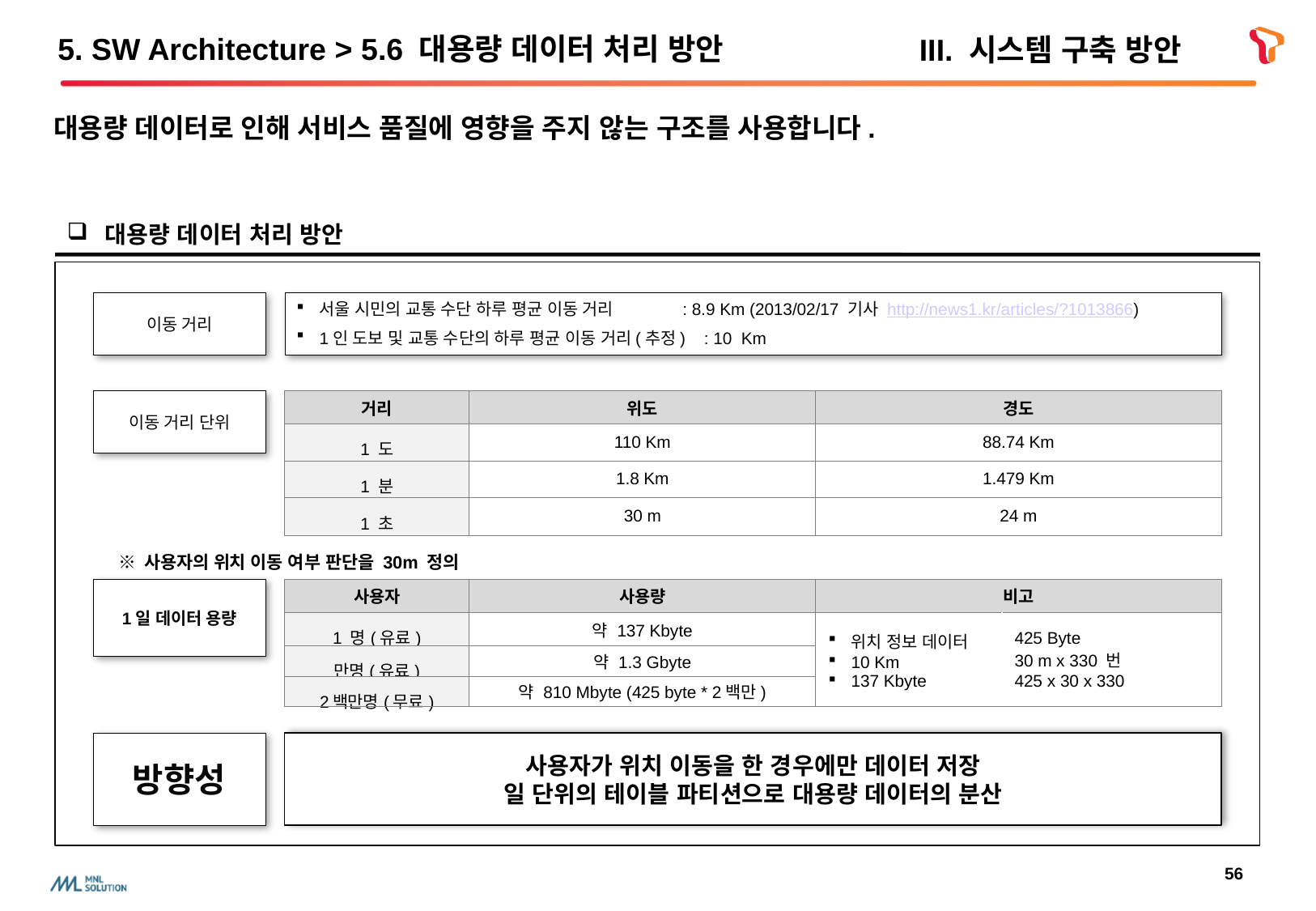

# 5. SW Architecture > 5.6 대용량 데이터 처리 방안
III. 시스템 구축 방안
대용량 데이터로 인해 서비스 품질에 영향을 주지 않는 구조를 사용합니다.
대용량 데이터 처리 방안

이동 거리
서울 시민의 교통 수단 하루 평균 이동 거리              : 8.9 Km (2013/02/17 기사 http://news1.kr/articles/?1013866)
1인 도보 및 교통 수단의 하루 평균 이동 거리(추정)    : 10  Km
이동 거리 단위
| 거리 | 위도 | 경도 |
| --- | --- | --- |
| 1 도 | 110 Km | 88.74 Km |
| 1 분 | 1.8 Km | 1.479 Km |
| 1 초 | 30 m | 24 m |
※ 사용자의 위치 이동 여부 판단을 30m 정의
1일 데이터 용량
| 사용자 | 사용량 | 비고 |  |
| --- | --- | --- | --- |
| 1 명(유료) | 약 137 Kbyte | 위치 정보 데이터 10 Km 137 Kbyte | 425 Byte 30 m x 330 번 425 x 30 x 330 |
| 만명(유료) | 약 1.3 Gbyte |  |  |
| 2백만명(무료) | 약 810 Mbyte (425 byte \* 2백만) |  |  |
방향성
사용자가 위치 이동을 한 경우에만 데이터 저장
일 단위의 테이블 파티션으로 대용량 데이터의 분산